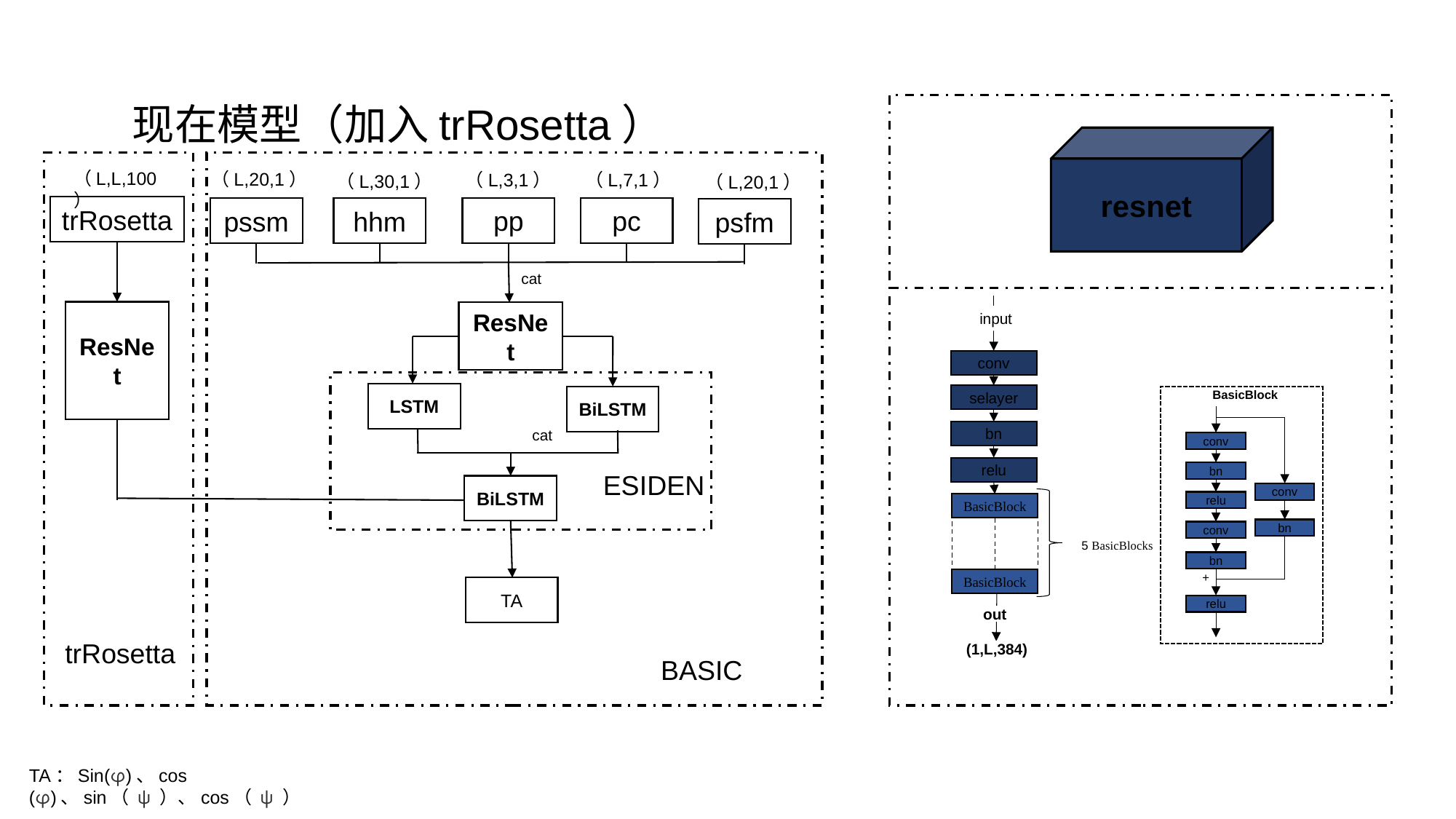

# 现在模型（加入trRosetta）

resnet

（L,L,100）
（L,20,1）
（L,7,1）
（L,3,1）
（L,30,1）
（L,20,1）
trRosetta
pp
pc
pssm
hhm
psfm
cat
ResNet
ResNet
input
conv

BasicBlock

conv
bn
conv
relu
bn
conv
bn
+
relu
LSTM
selayer
BiLSTM
cat
bn
relu
ESIDEN
BiLSTM

BasicBlock
5 BasicBlocks

BasicBlock
TA
out
trRosetta
(1,L,384)
BASIC
TA：Sin(φ)、cos (φ)、sin（ ψ ）、cos（ ψ ）